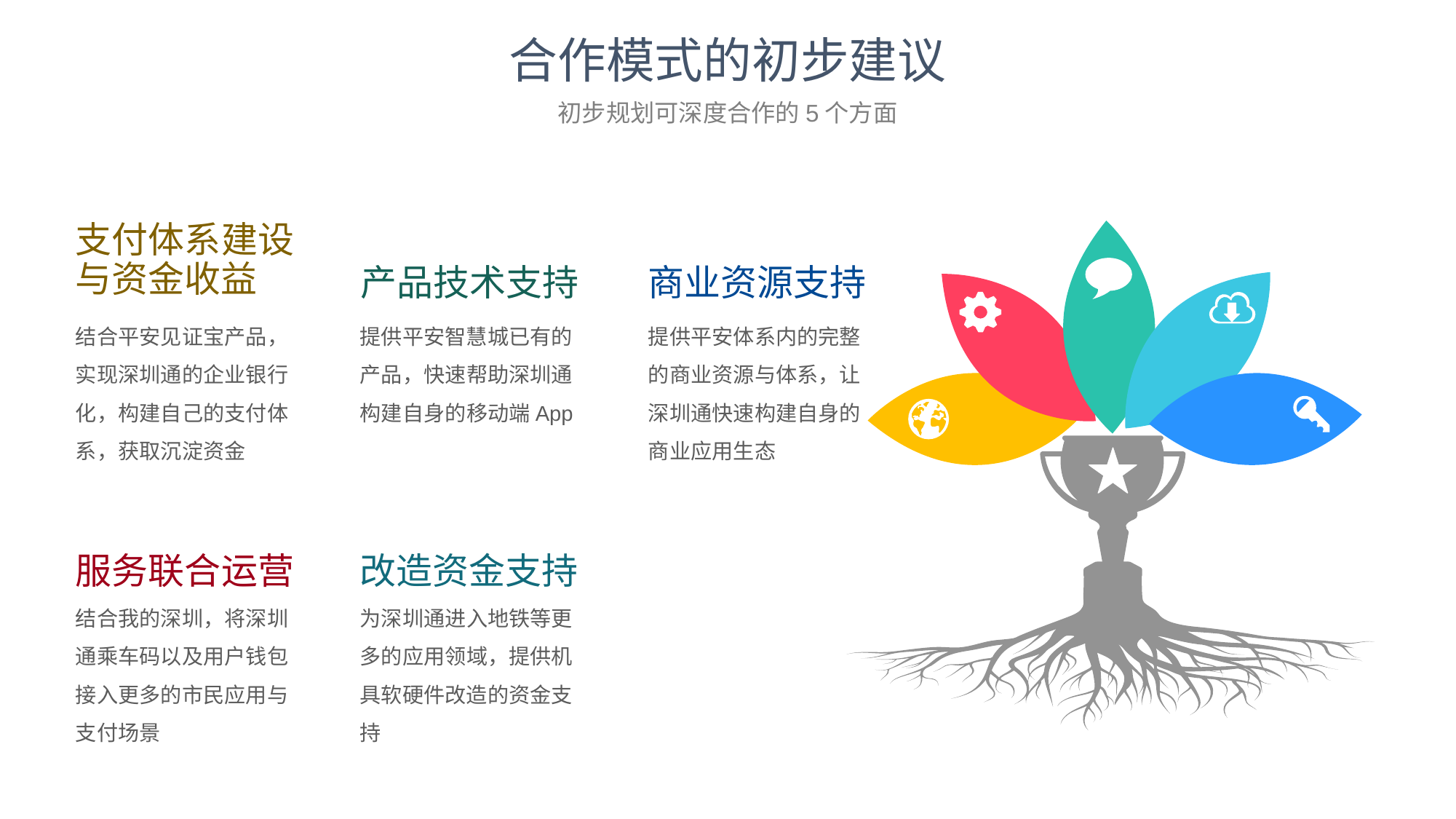

合作模式的初步建议
初步规划可深度合作的5个方面
支付体系建设与资金收益

产品技术支持
商业资源支持

结合平安见证宝产品，实现深圳通的企业银行化，构建自己的支付体系，获取沉淀资金
提供平安智慧城已有的产品，快速帮助深圳通构建自身的移动端App
提供平安体系内的完整的商业资源与体系，让深圳通快速构建自身的商业应用生态

服务联合运营
改造资金支持

结合我的深圳，将深圳通乘车码以及用户钱包接入更多的市民应用与支付场景
为深圳通进入地铁等更多的应用领域，提供机具软硬件改造的资金支持